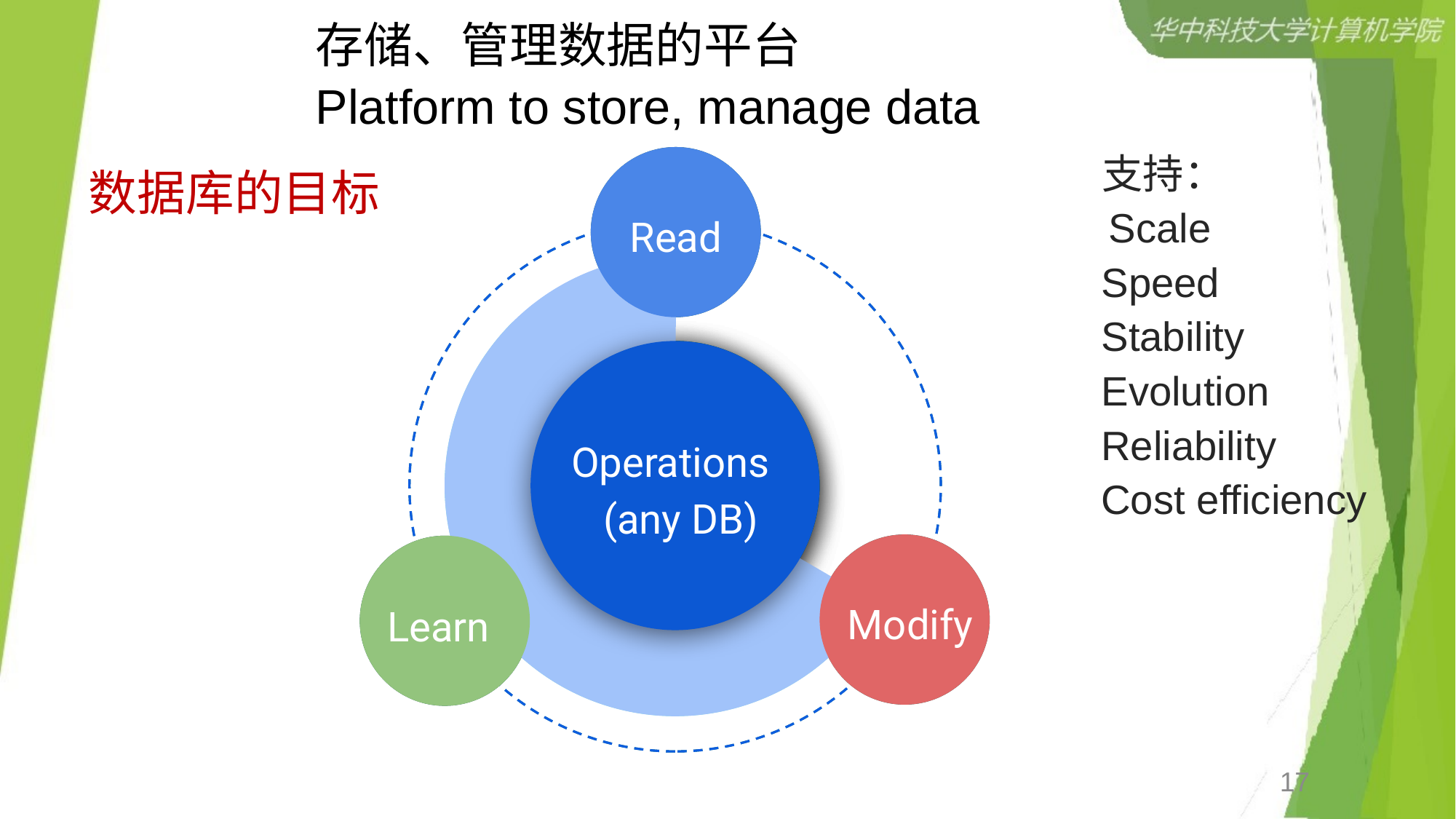

存储、管理数据的平台
Platform to store, manage data
       支持：
       Scale
Speed
Stability
Evolution
Reliability
Cost efficiency

Lorem ipsum

Read
# 数据库的目标

Lorem ipsum congue

Lorem ipsum congue

Operations
(any DB)

Lorem ipsum

Modify

Lorem ipsum

Learn

17